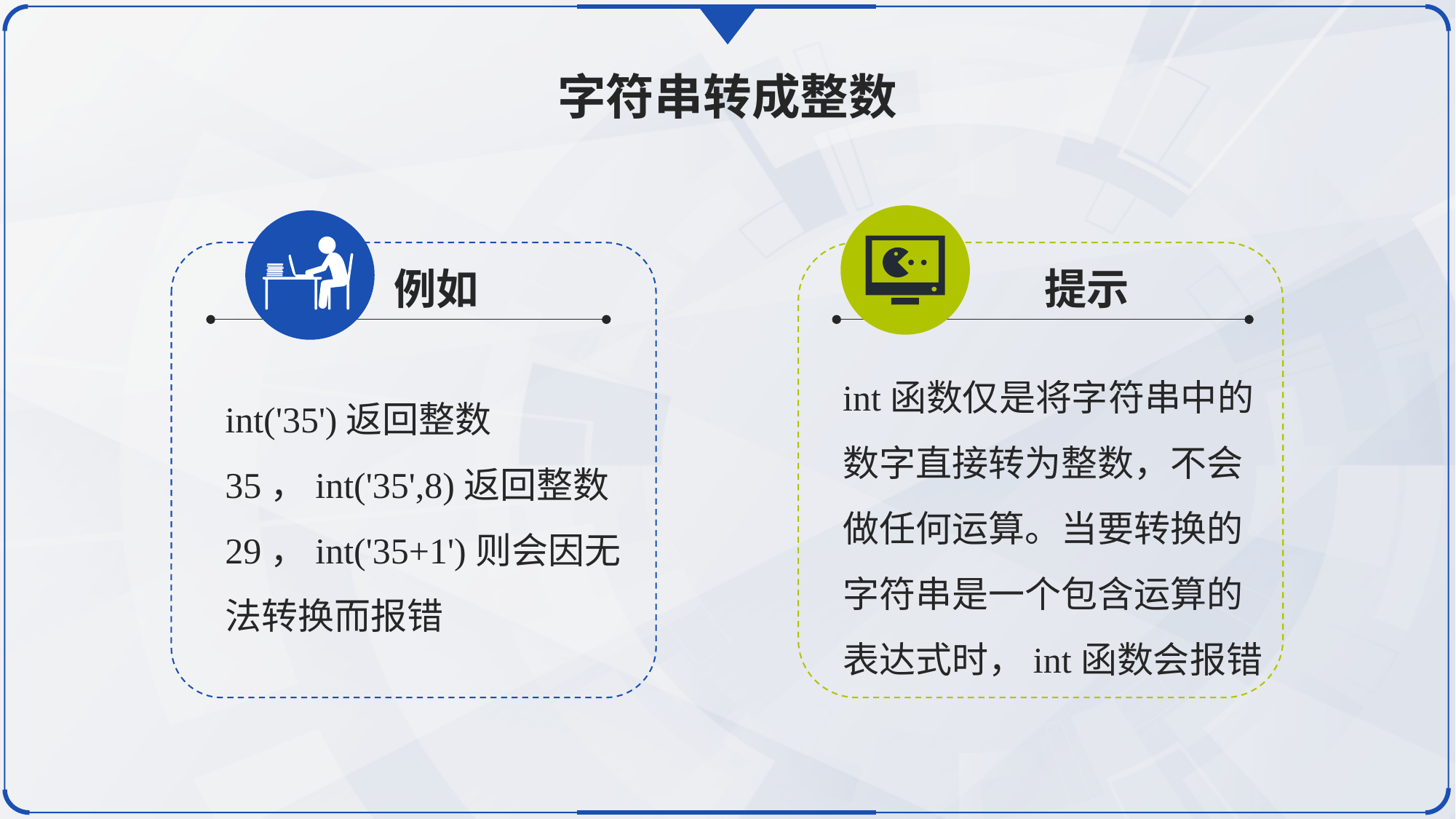

字符串转成整数

例如
提示
int函数仅是将字符串中的数字直接转为整数，不会做任何运算。当要转换的字符串是一个包含运算的表达式时，int函数会报错
int('35')返回整数35，int('35',8)返回整数29，int('35+1')则会因无法转换而报错